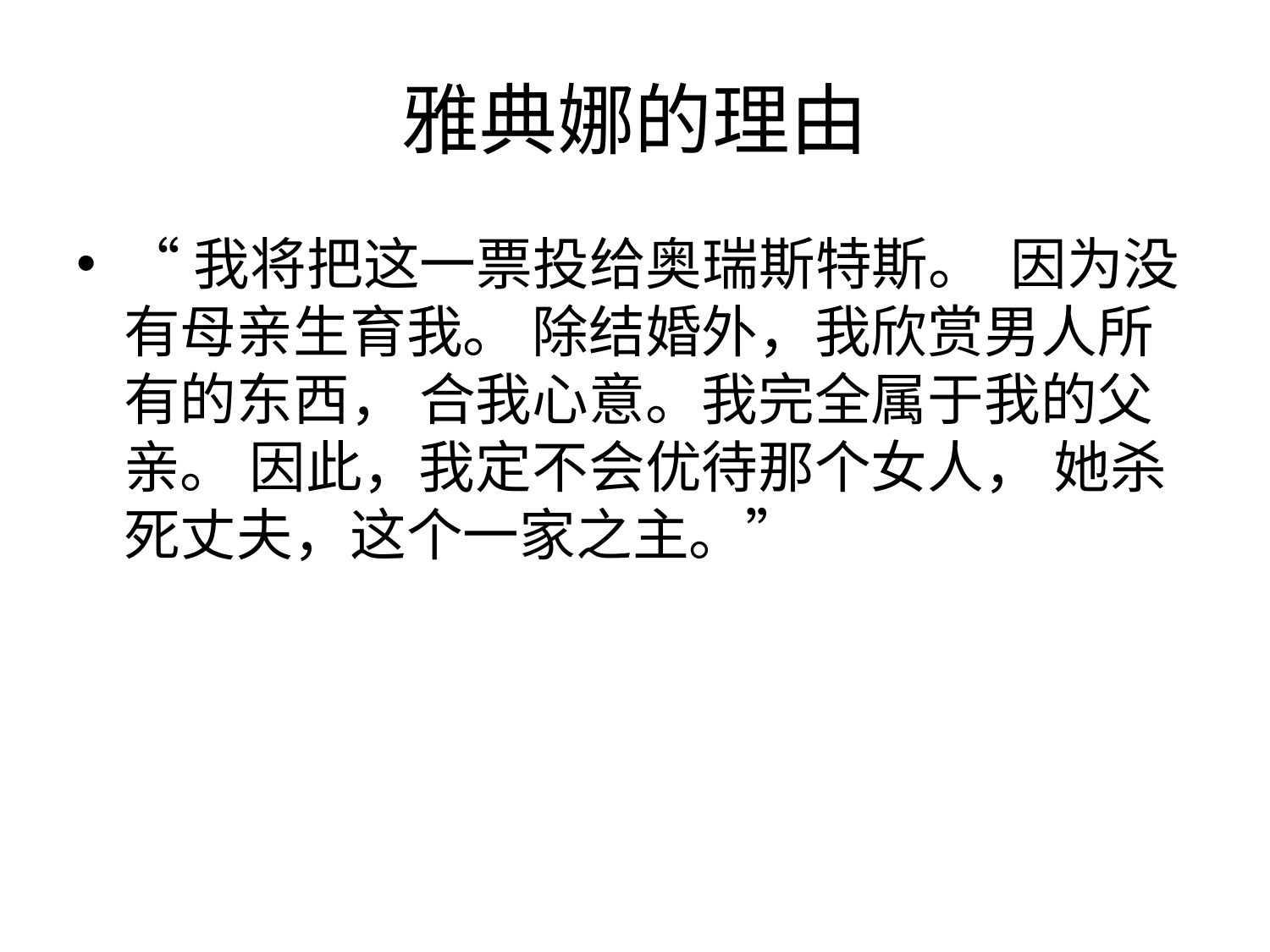

# 雅典娜的理由
“我将把这一票投给奥瑞斯特斯。  因为没有母亲生育我。 除结婚外，我欣赏男人所有的东西， 合我心意。我完全属于我的父亲。 因此，我定不会优待那个女人， 她杀死丈夫，这个一家之主。”